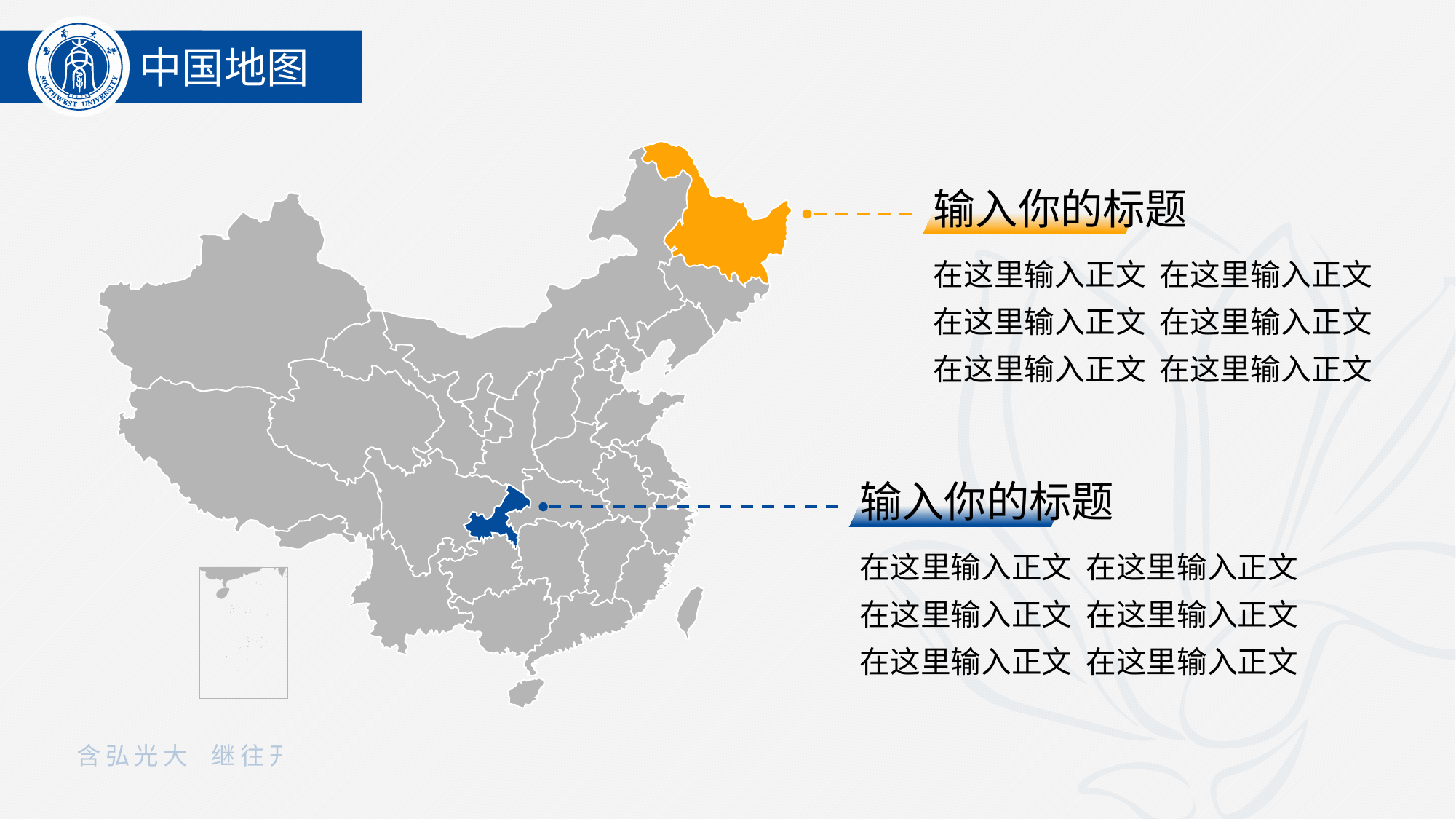

中国地图

输入你的标题

在这里输入正文  在这里输入正文
在这里输入正文  在这里输入正文
在这里输入正文  在这里输入正文

输入你的标题

在这里输入正文  在这里输入正文
在这里输入正文  在这里输入正文
在这里输入正文  在这里输入正文